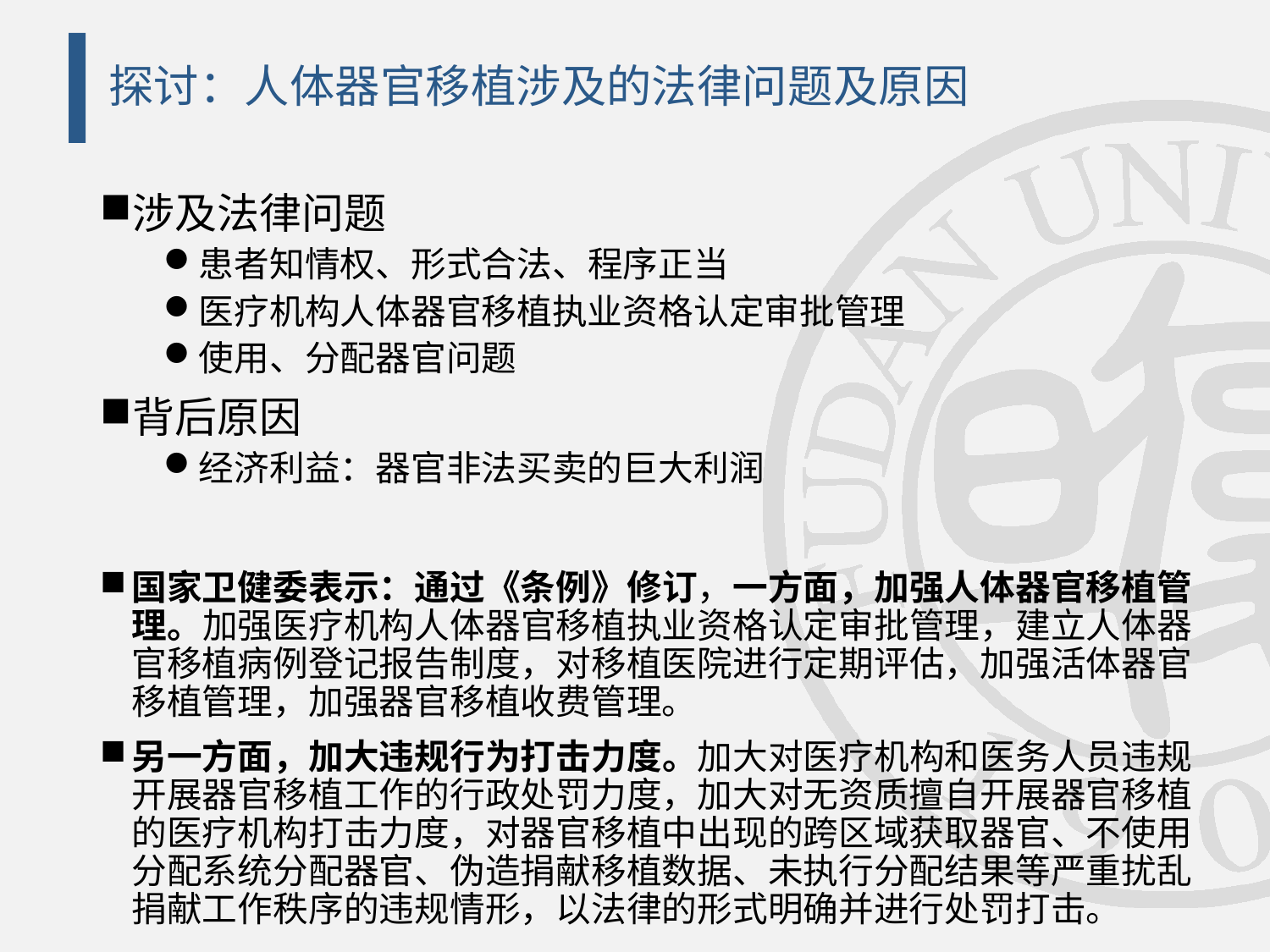

# 探讨：人体器官移植涉及的法律问题及原因
涉及法律问题
患者知情权、形式合法、程序正当
医疗机构人体器官移植执业资格认定审批管理
使用、分配器官问题
背后原因
经济利益：器官非法买卖的巨大利润

国家卫健委表示：通过《条例》修订，一方面，加强人体器官移植管理。加强医疗机构人体器官移植执业资格认定审批管理，建立人体器官移植病例登记报告制度，对移植医院进行定期评估，加强活体器官移植管理，加强器官移植收费管理。
另一方面，加大违规行为打击力度。加大对医疗机构和医务人员违规开展器官移植工作的行政处罚力度，加大对无资质擅自开展器官移植的医疗机构打击力度，对器官移植中出现的跨区域获取器官、不使用分配系统分配器官、伪造捐献移植数据、未执行分配结果等严重扰乱捐献工作秩序的违规情形，以法律的形式明确并进行处罚打击。